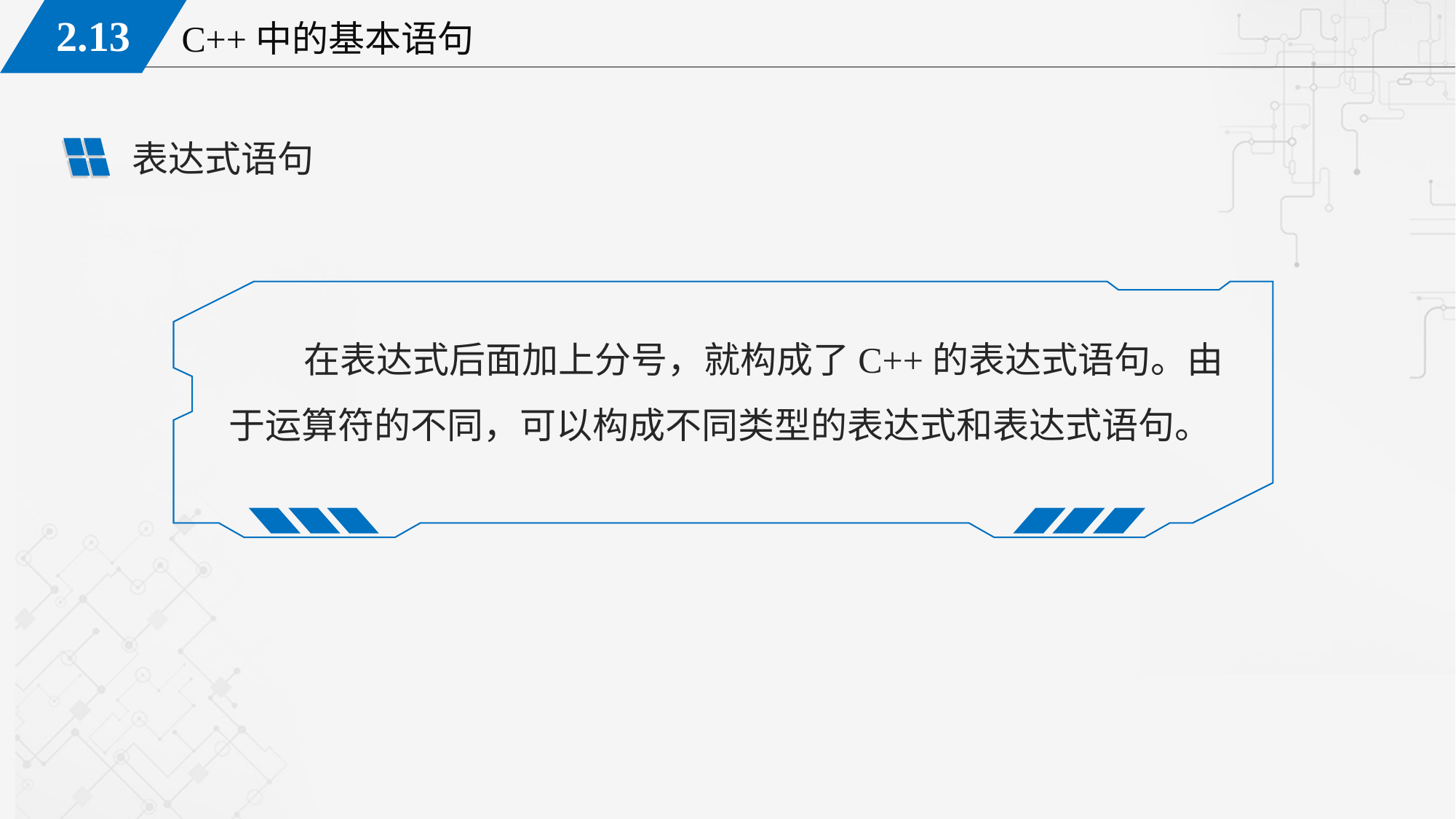

表达式语句

在表达式后面加上分号，就构成了C++的表达式语句。由于运算符的不同，可以构成不同类型的表达式和表达式语句。